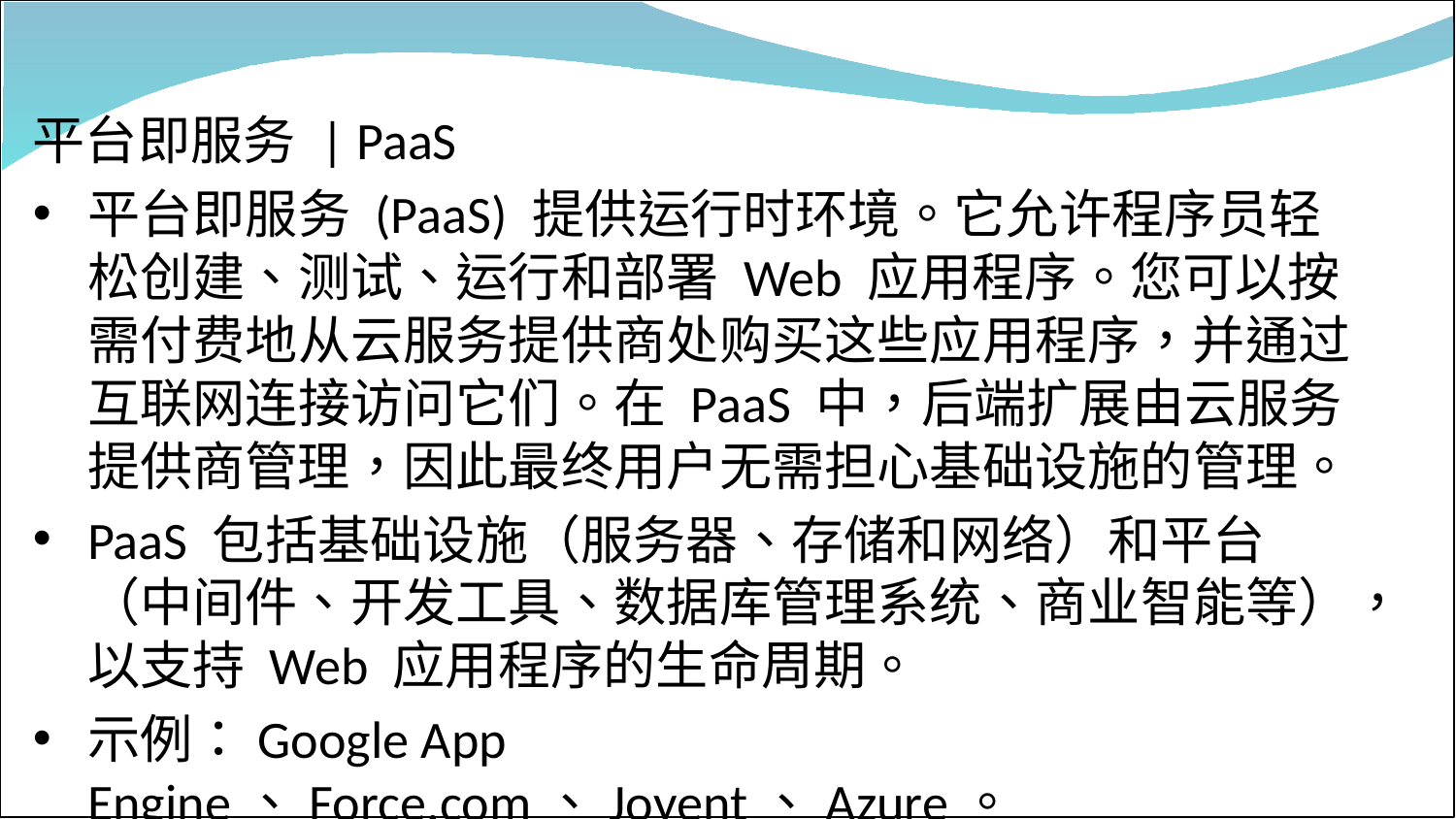

#
平台即服务 | PaaS
平台即服务 (PaaS) 提供运行时环境。它允许程序员轻松创建、测试、运行和部署 Web 应用程序。您可以按需付费地从云服务提供商处购买这些应用程序，并通过互联网连接访问它们。在 PaaS 中，后端扩展由云服务提供商管理，因此最终用户无需担心基础设施的管理。
PaaS 包括基础设施（服务器、存储和网络）和平台（中间件、开发工具、数据库管理系统、商业智能等），以支持 Web 应用程序的生命周期。
示例：Google App Engine、Force.com、Joyent、Azure。